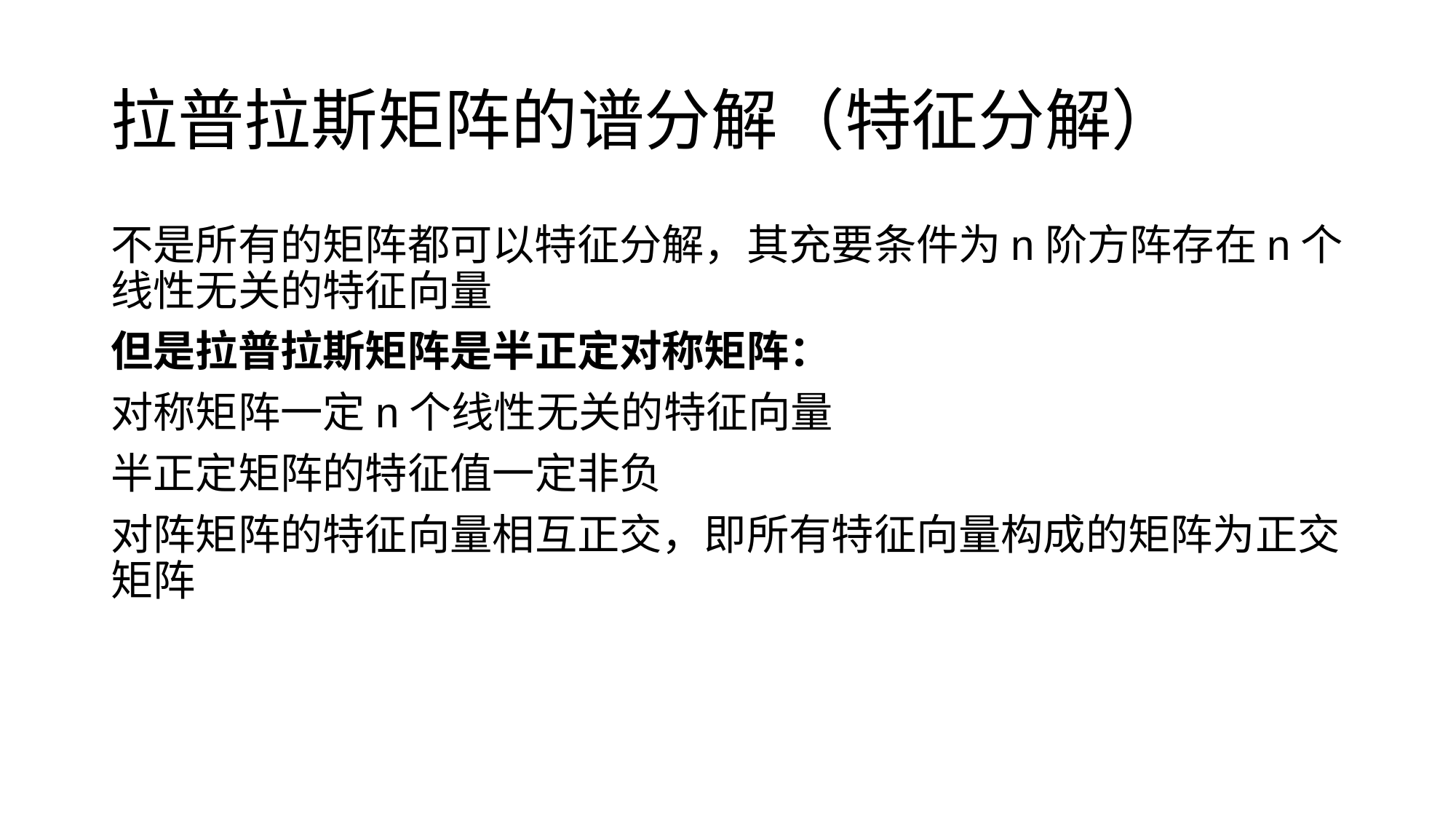

# 拉普拉斯矩阵的谱分解（特征分解）
不是所有的矩阵都可以特征分解，其充要条件为n阶方阵存在n个线性无关的特征向量
但是拉普拉斯矩阵是半正定对称矩阵：
对称矩阵一定n个线性无关的特征向量
半正定矩阵的特征值一定非负
对阵矩阵的特征向量相互正交，即所有特征向量构成的矩阵为正交矩阵